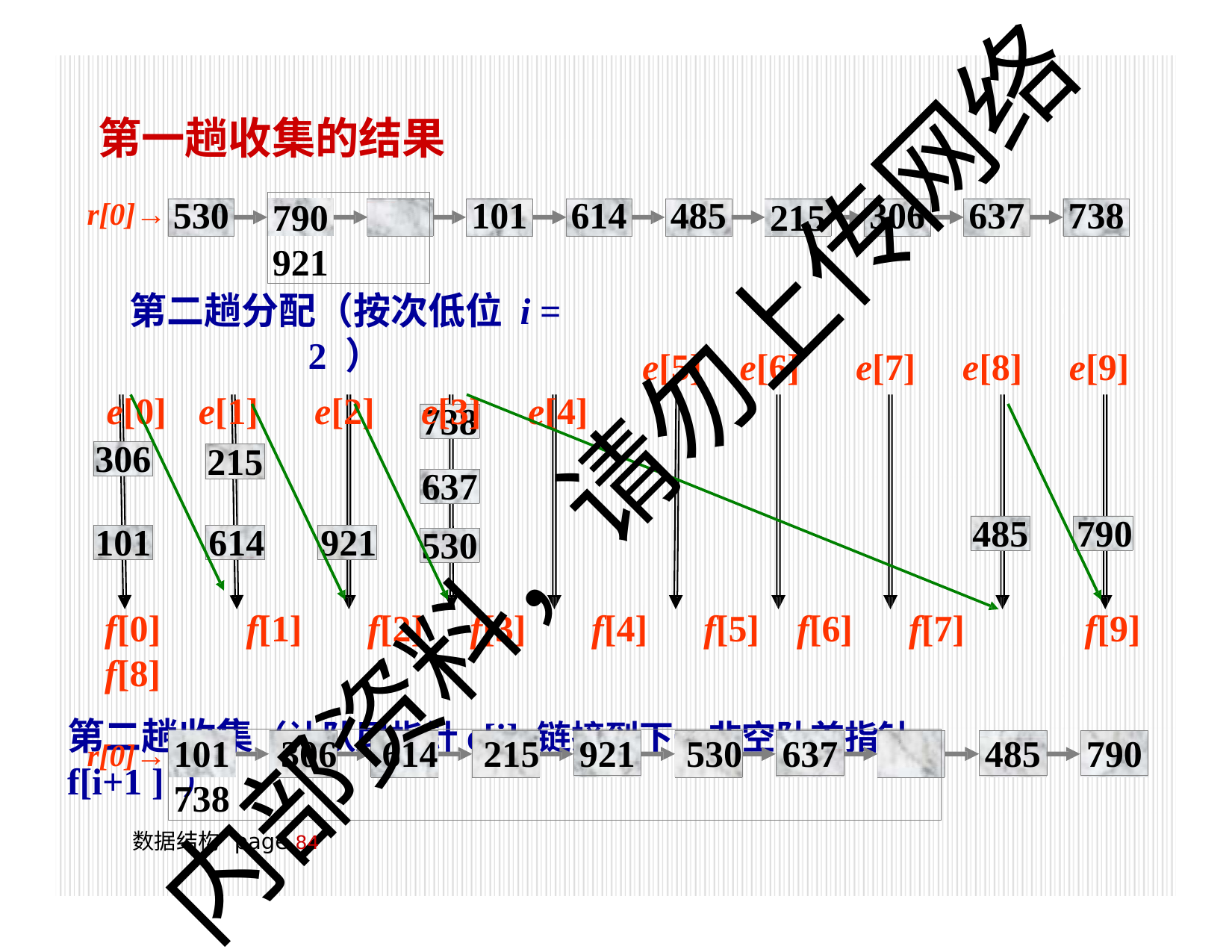

# 第一趟收集的结果
790	921
215
r[0]→

530

101
614
485

306
637
738

第二趟分配（按次低位 i = 2 ）
e[0]	e[1]	e[2]	e[3]	e[4]
e[5]
e[6]
e[7]
e[8]
e[9]

738

内部资料，请勿上传网络
306
215

637

485	790

101	614	921
530

f[0]	f[1]	f[2]	f[3]	f[4]	f[5]	f[6]	f[7]	f[8]
第二趟收集（让队尾指针e[i] 链接到下一非空队首指针f[i+1 ] ）
f[9]
101	306	614	215	530	738

921

637

485
790

r[0]→

数据结构 page 84